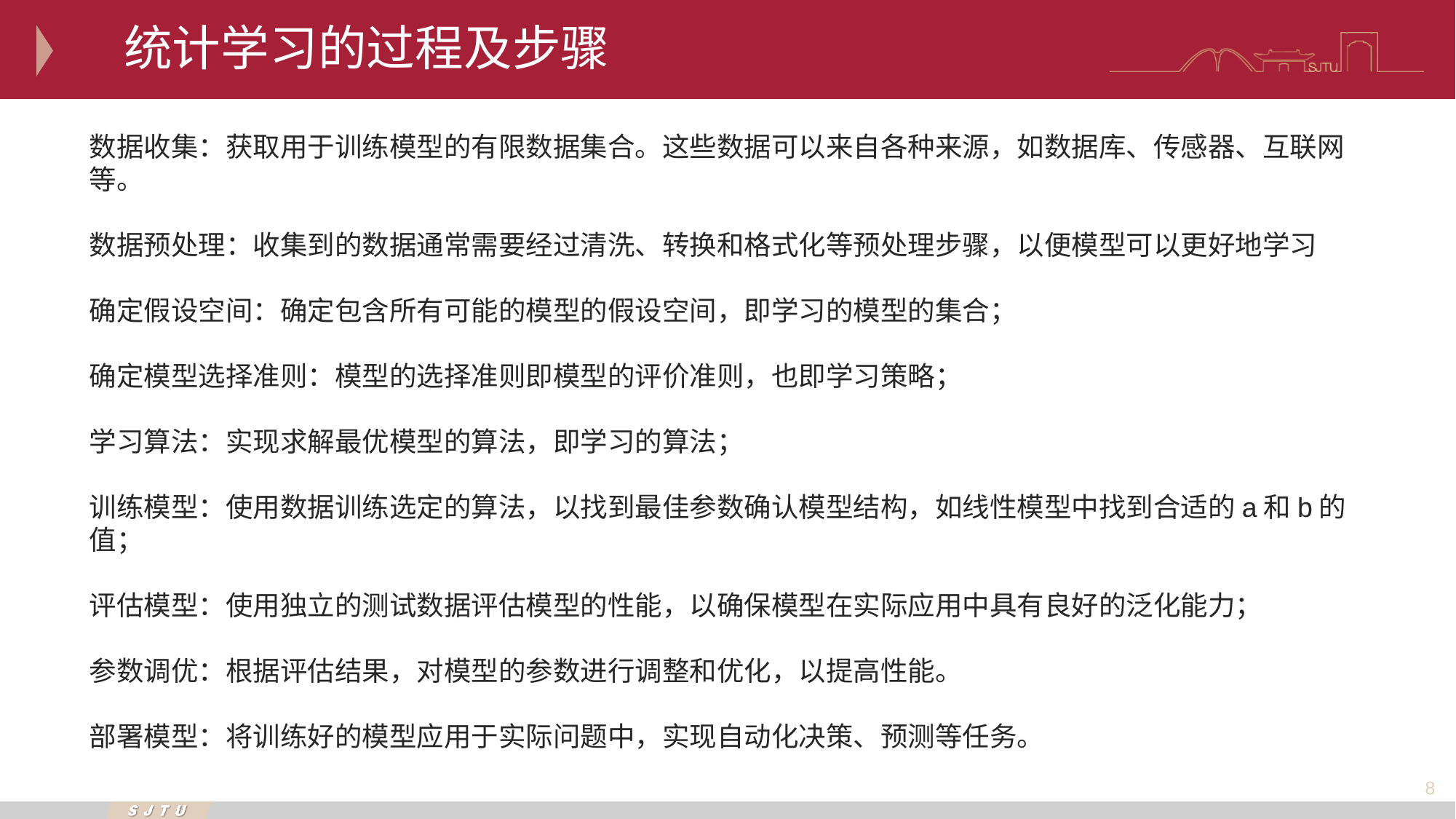

统计学习的过程及步骤
数据收集：获取用于训练模型的有限数据集合。这些数据可以来自各种来源，如数据库、传感器、互联网等。

数据预处理：收集到的数据通常需要经过清洗、转换和格式化等预处理步骤，以便模型可以更好地学习

确定假设空间：确定包含所有可能的模型的假设空间，即学习的模型的集合；

确定模型选择准则：模型的选择准则即模型的评价准则，也即学习策略；

学习算法：实现求解最优模型的算法，即学习的算法；

训练模型：使用数据训练选定的算法，以找到最佳参数确认模型结构，如线性模型中找到合适的a和b的值；

评估模型：使用独立的测试数据评估模型的性能，以确保模型在实际应用中具有良好的泛化能力；

参数调优：根据评估结果，对模型的参数进行调整和优化，以提高性能。

部署模型：将训练好的模型应用于实际问题中，实现自动化决策、预测等任务。

8